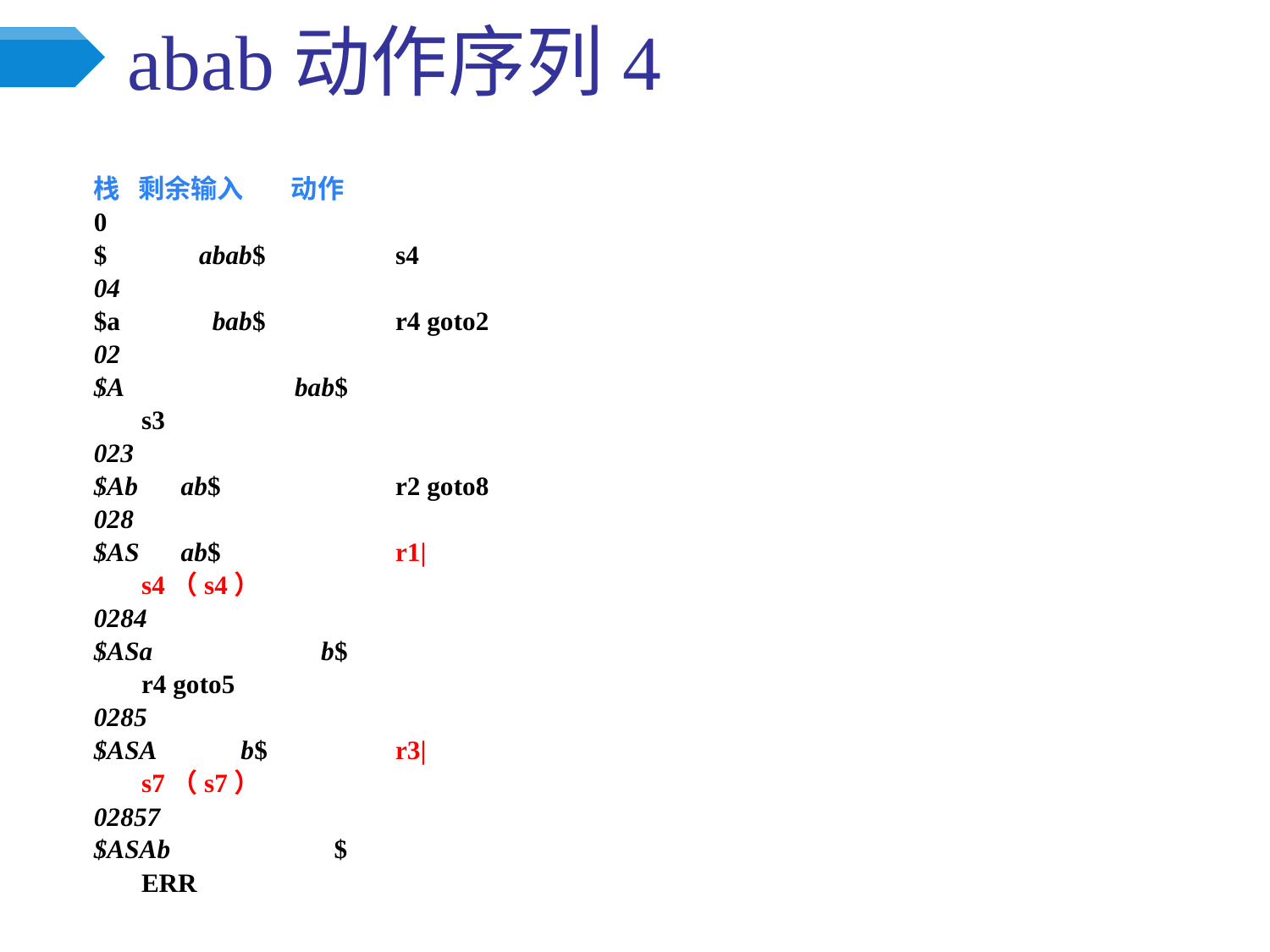

# abab动作序列4
栈   剩余输入        动作
0
$              abab$		s4
04
$a              bab$		r4 goto2
02
$A		    bab$	      	s3
023
$Ab	      ab$	      	r2 goto8
028
$AS	      ab$	      	r1|s4（s4）
0284
$ASa	        b$	      	r4 goto5
0285
$ASA             b$	      	r3|s7（s7）
02857
$ASAb	          $	      	ERR